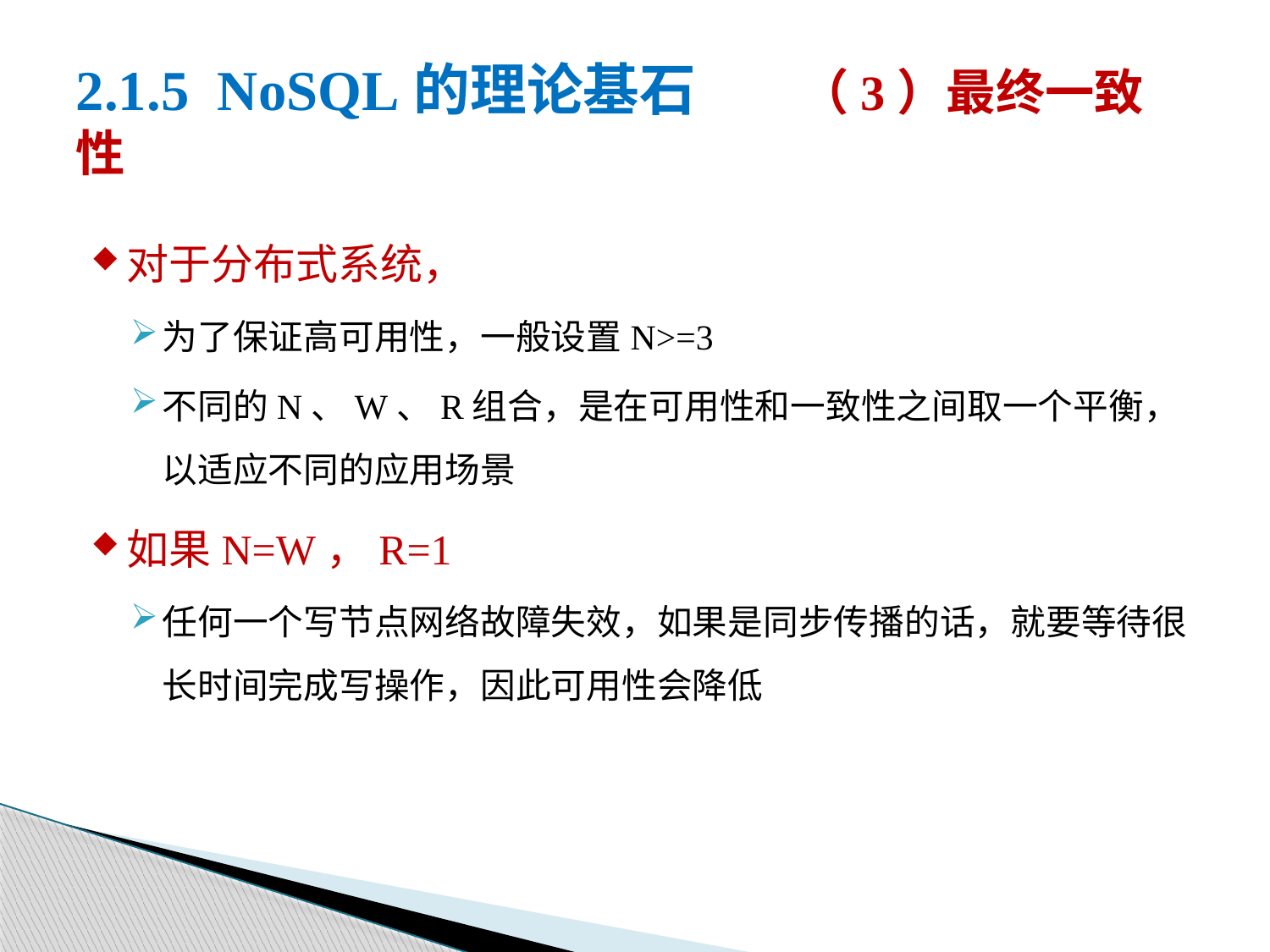

# 2.1.5  NoSQL的理论基石        （3）最终一致性
对于分布式系统，
为了保证高可用性，一般设置N>=3
不同的N、W、R组合，是在可用性和一致性之间取一个平衡，以适应不同的应用场景
如果N=W，R=1
任何一个写节点网络故障失效，如果是同步传播的话，就要等待很长时间完成写操作，因此可用性会降低